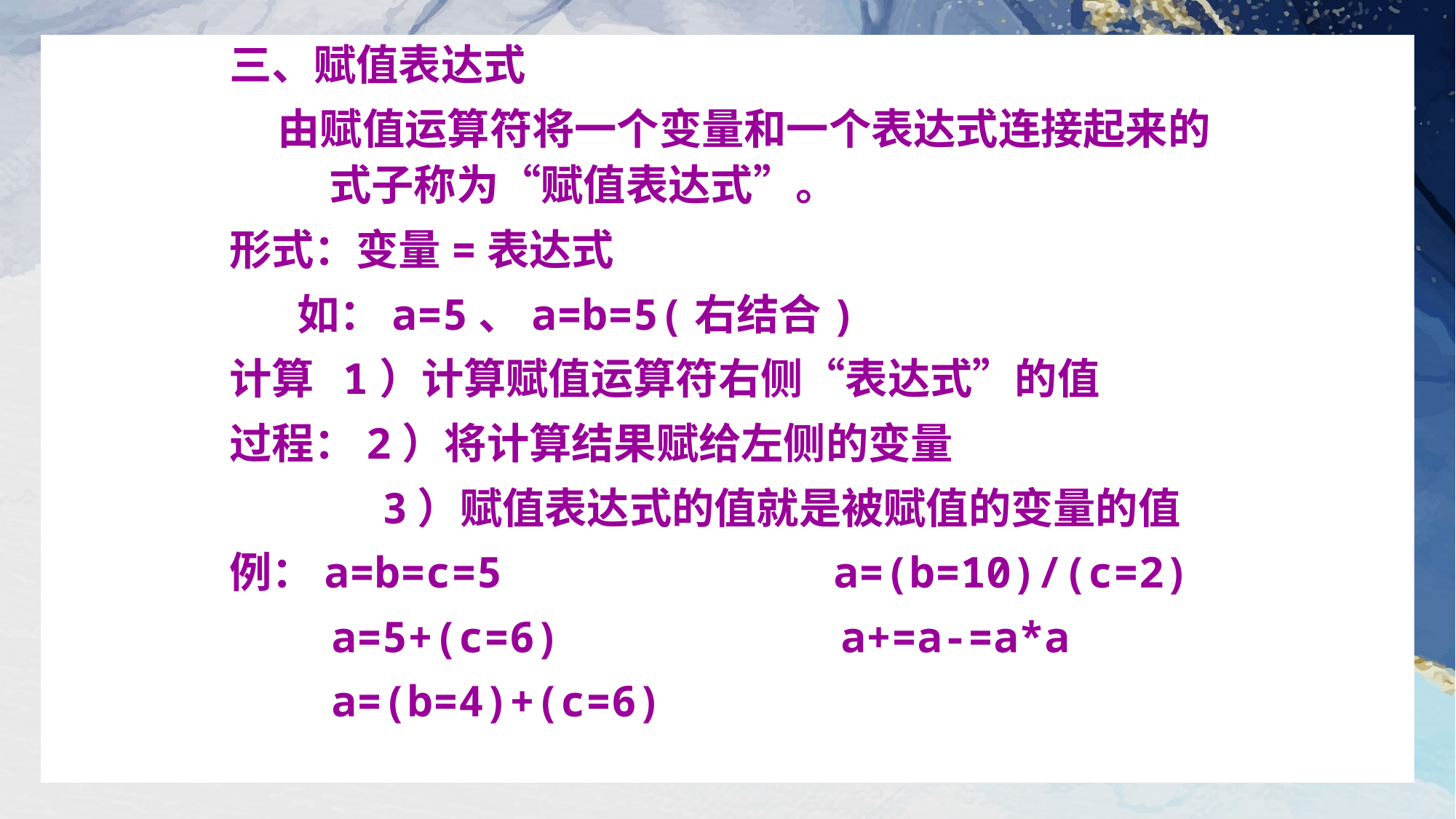

三、赋值表达式
    由赋值运算符将一个变量和一个表达式连接起来的式子称为“赋值表达式”。
形式：变量=表达式
      如：a=5、a=b=5(右结合)
计算  1）计算赋值运算符右侧“表达式”的值
过程：2）将计算结果赋给左侧的变量
      3）赋值表达式的值就是被赋值的变量的值
例：a=b=c=5             a=(b=10)/(c=2)
    a=5+(c=6)           a+=a-=a*a
    a=(b=4)+(c=6)